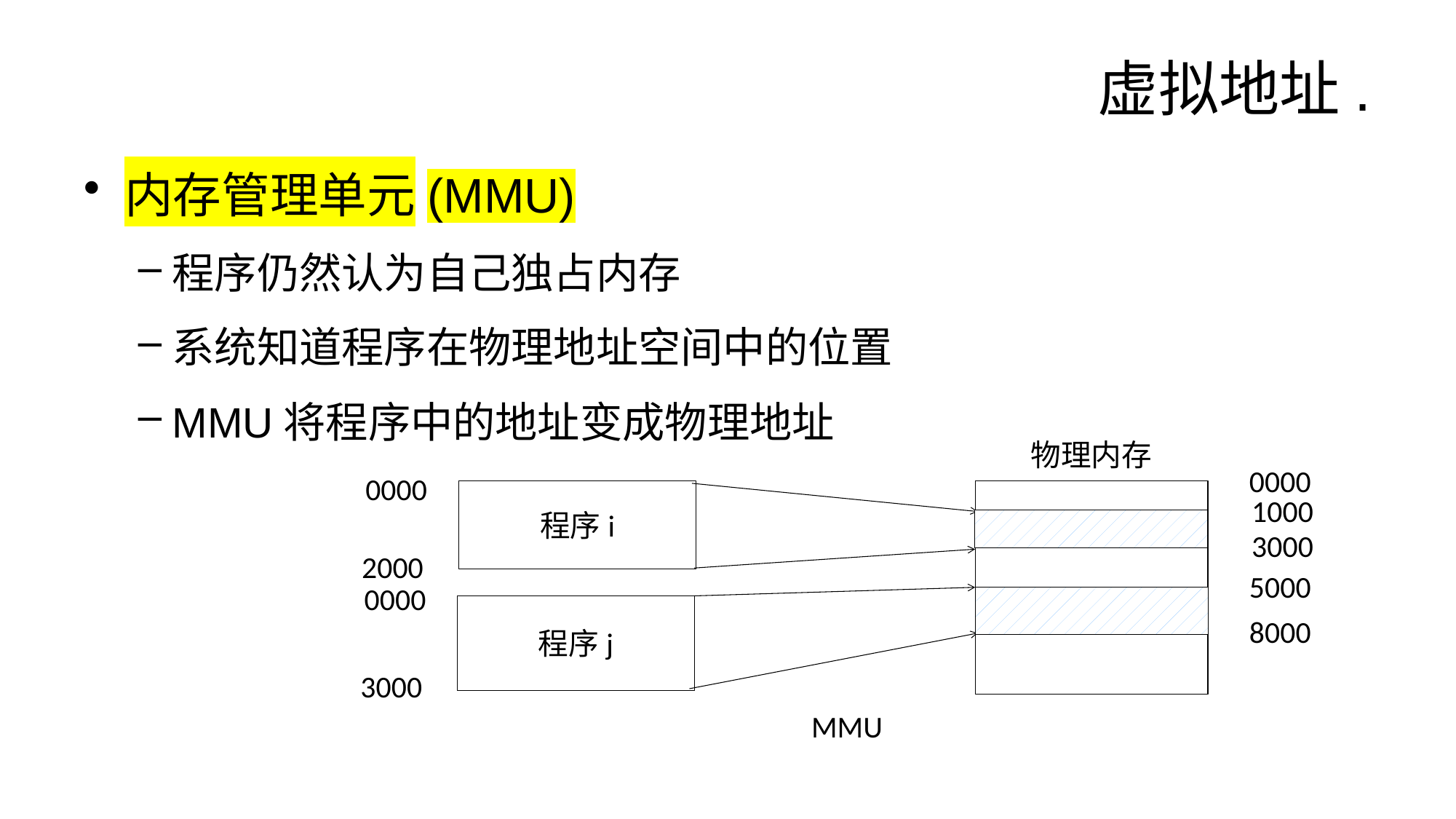

# 虚拟地址.
内存管理单元(MMU)
程序仍然认为自己独占内存
系统知道程序在物理地址空间中的位置
MMU将程序中的地址变成物理地址
物理内存
0000
0000

程序i
1000

3000
2000
5000
0000

程序j
8000
3000
MMU